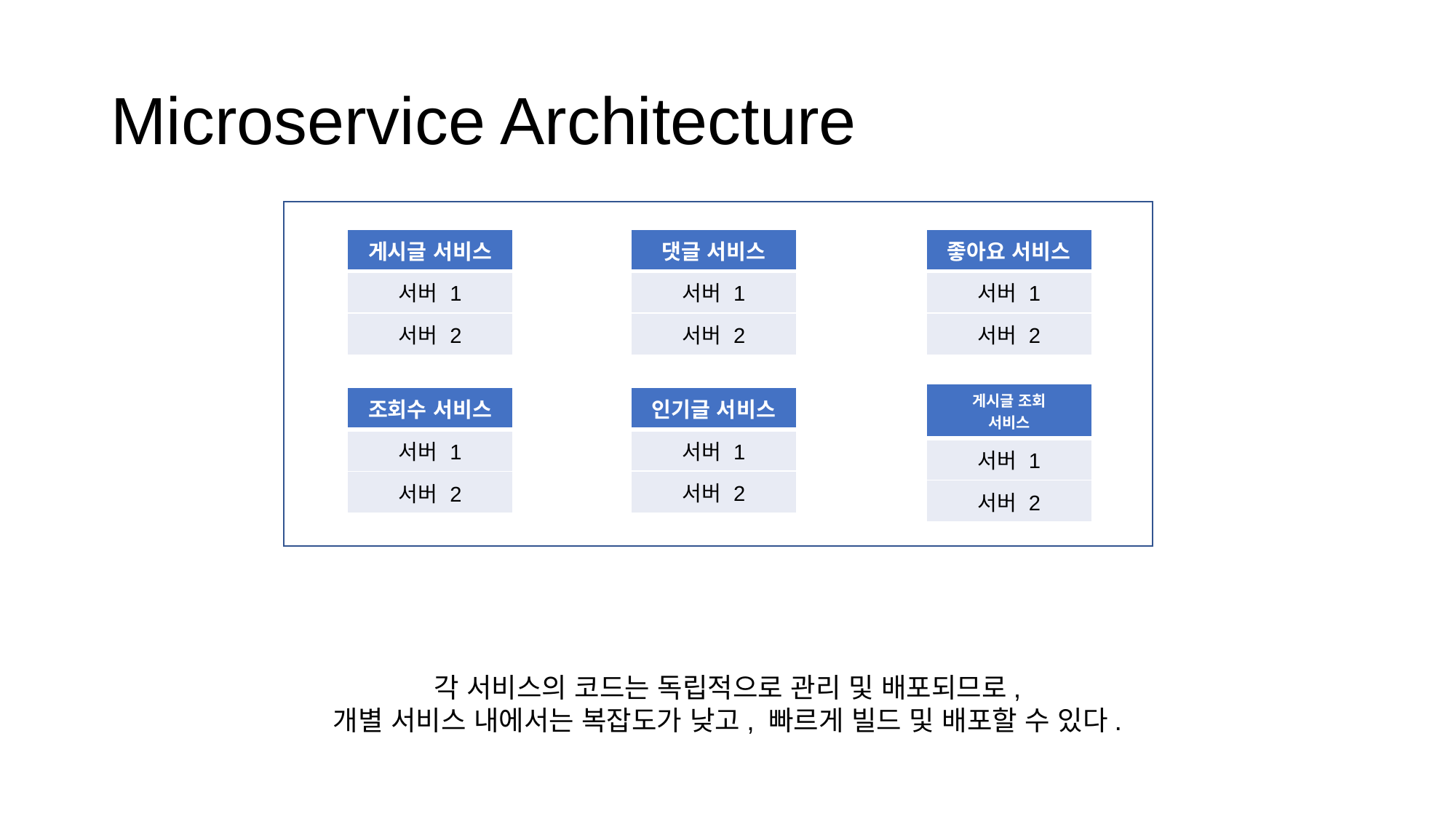

# Microservice Architecture

| 게시글 서비스 |
| --- |
| 서버 1 |
| 서버 2 |
| 댓글 서비스 |
| --- |
| 서버 1 |
| 서버 2 |
| 좋아요 서비스 |
| --- |
| 서버 1 |
| 서버 2 |
| 게시글 조회 서비스 |
| --- |
| 서버 1 |
| 서버 2 |
| 인기글 서비스 |
| --- |
| 서버 1 |
| 서버 2 |
| 조회수 서비스 |
| --- |
| 서버 1 |
| 서버 2 |
각 서비스의 코드는 독립적으로 관리 및 배포되므로,
개별 서비스 내에서는 복잡도가 낮고, 빠르게 빌드 및 배포할 수 있다.